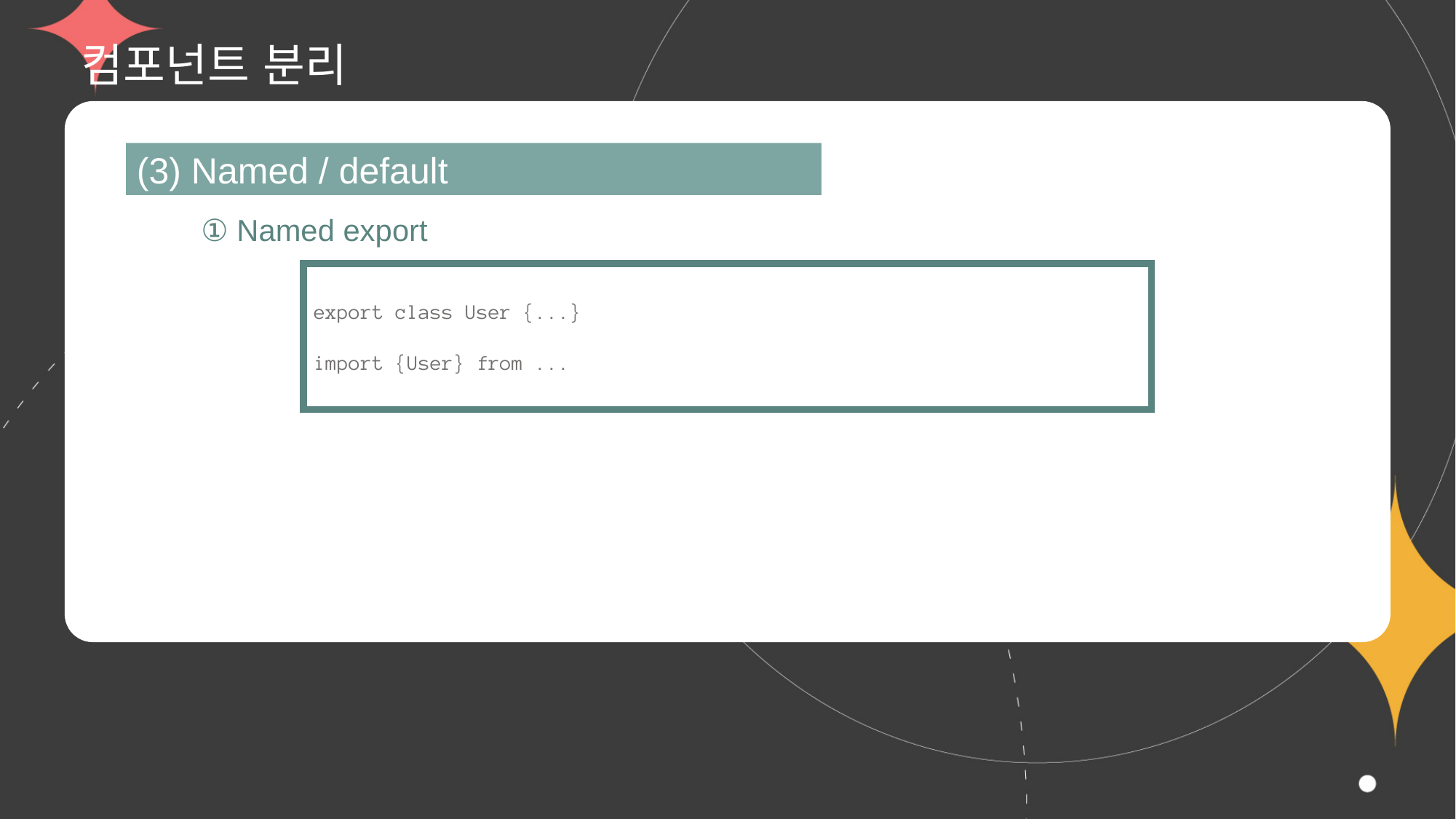

# 컴포넌트 분리
(3) Named / default
① Named export
export class User {...}

import {User} from ...